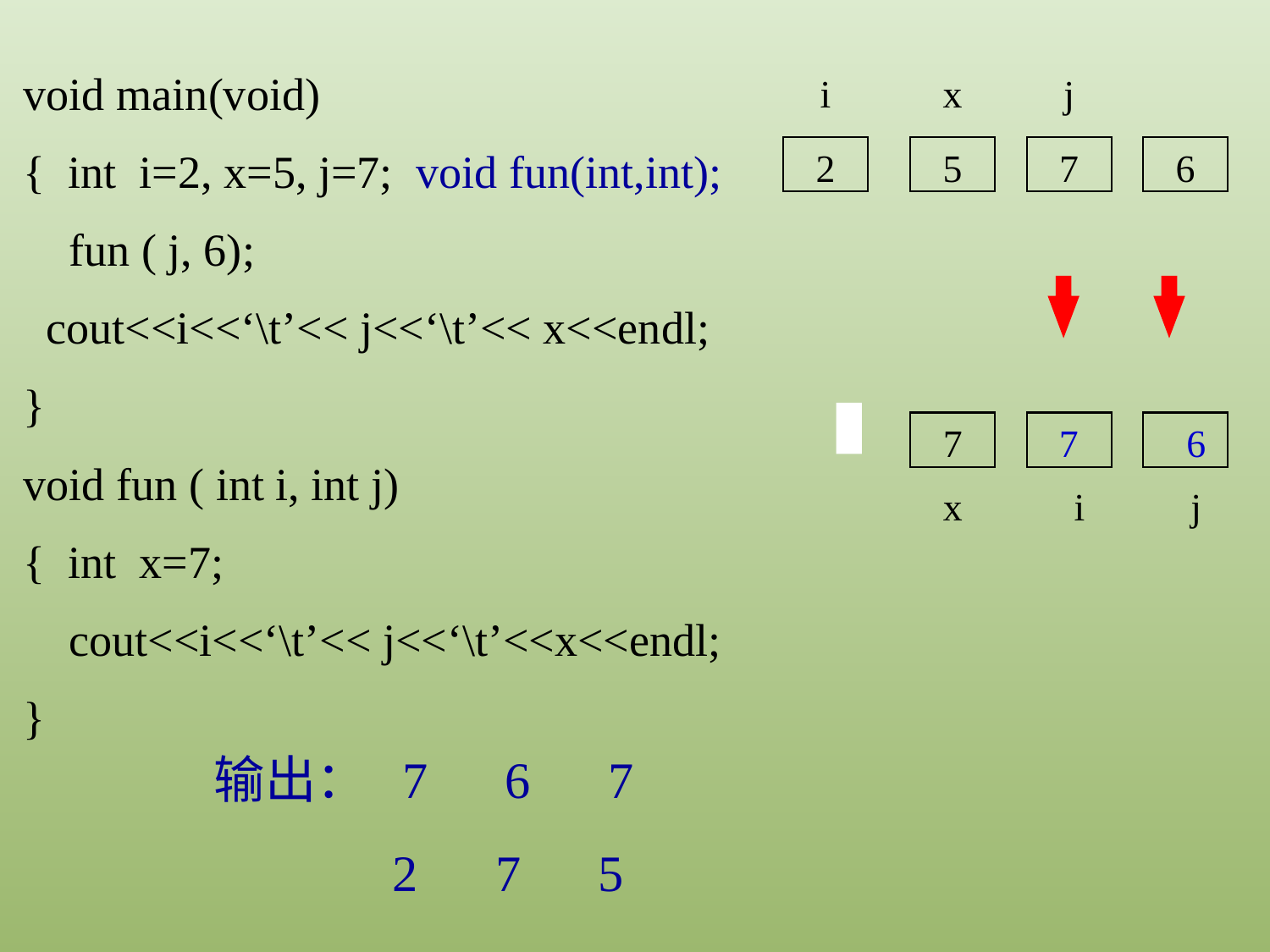

void main(void)
{  int  i=2, x=5, j=7;  void fun(int,int);
    fun ( j, 6);
  cout<<i<<‘\t’<< j<<‘\t’<< x<<endl;
}
void fun ( int i, int j)
{  int  x=7;
    cout<<i<<‘\t’<< j<<‘\t’<<x<<endl;
}
i
x
j
2
5
7
6

x
i
j
7
7
6
输出：  7      6      7
	    2      7      5
195